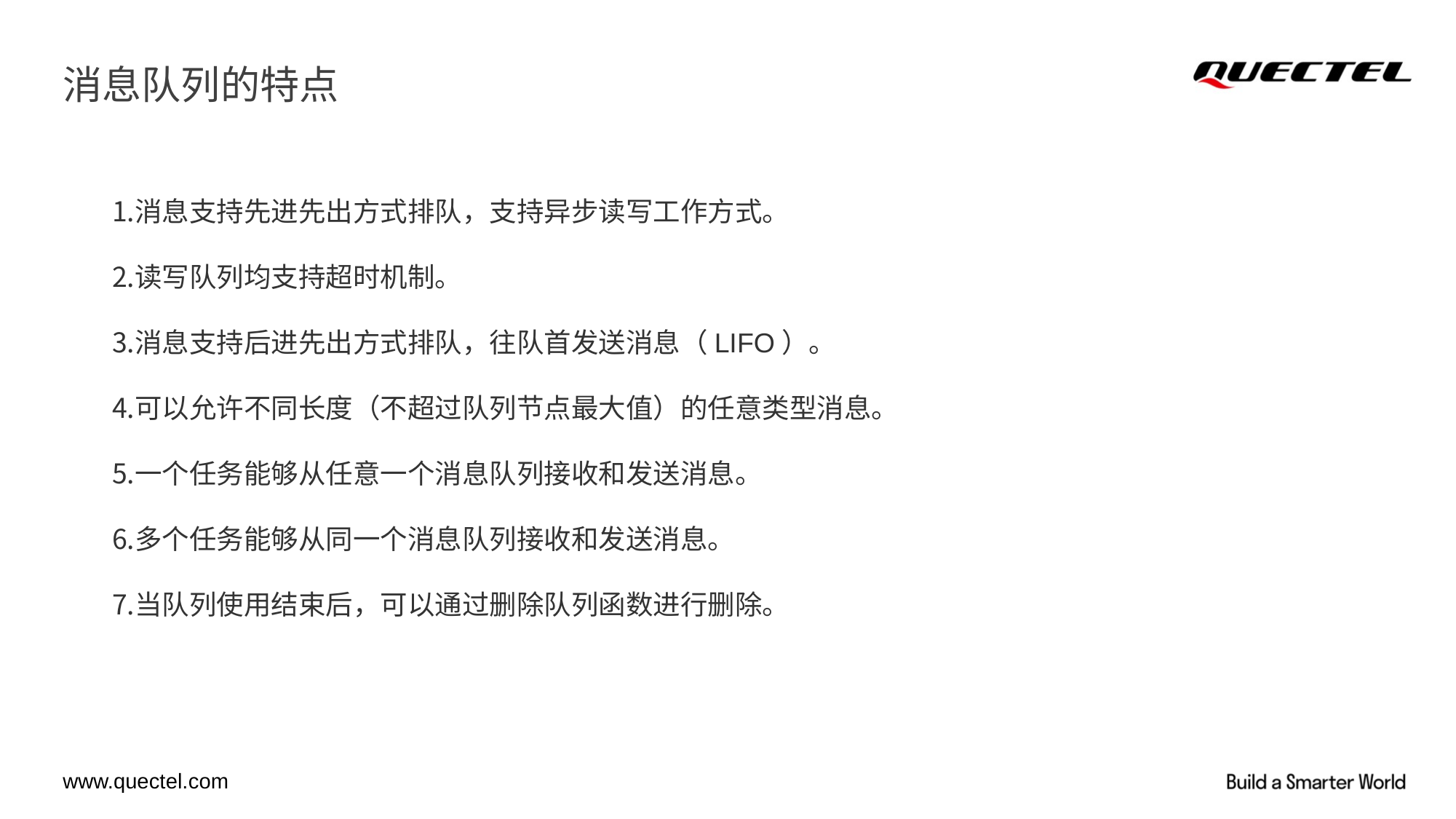

# 消息队列的特点
消息支持先进先出方式排队，支持异步读写工作方式。

读写队列均支持超时机制。

消息支持后进先出方式排队，往队首发送消息（LIFO）。

可以允许不同长度（不超过队列节点最大值）的任意类型消息。

一个任务能够从任意一个消息队列接收和发送消息。

多个任务能够从同一个消息队列接收和发送消息。

当队列使用结束后，可以通过删除队列函数进行删除。